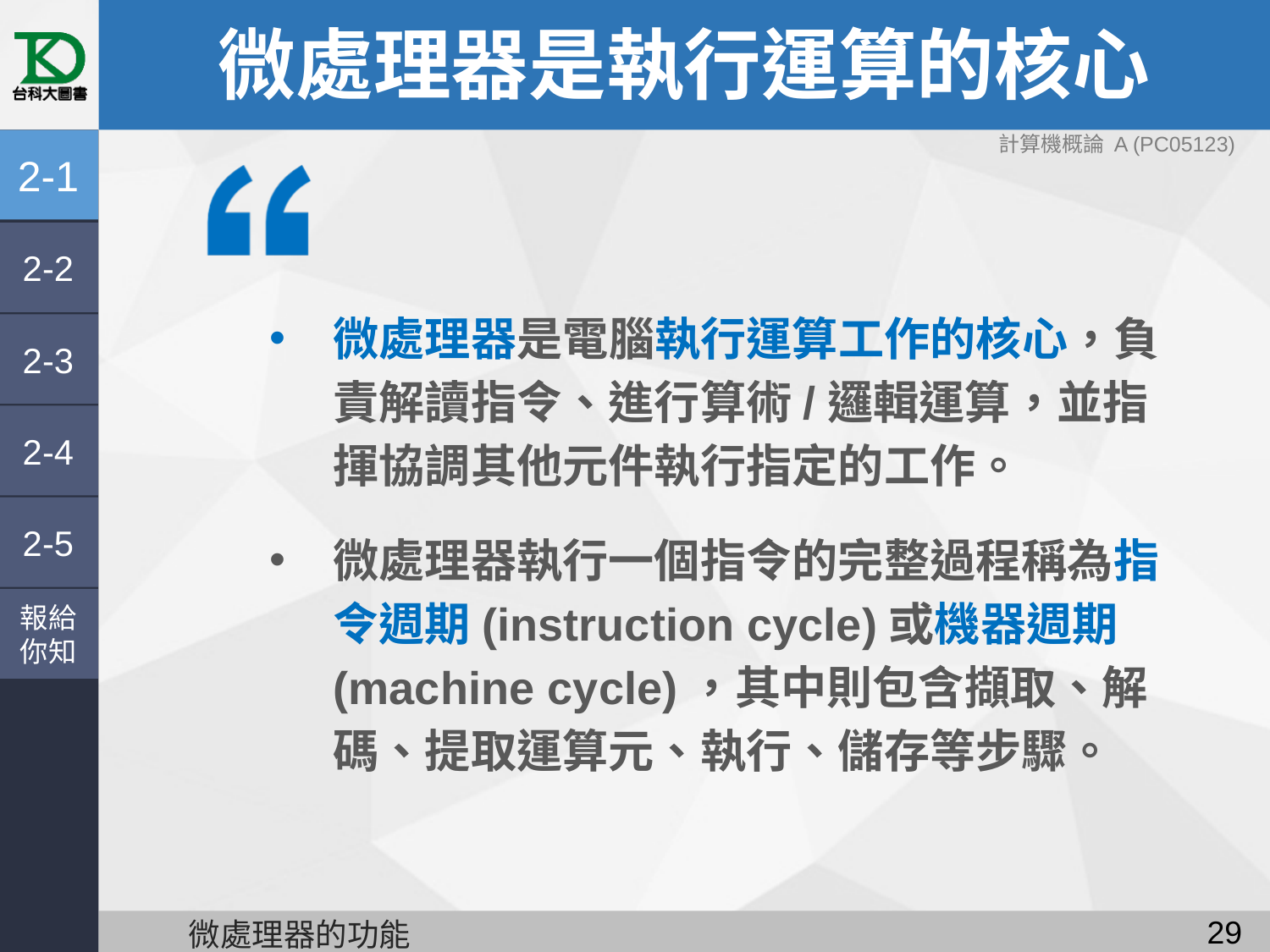

# 微處理器是執行運算的核心
計算機概論 A (PC05123)
2-1
2-2
微處理器是電腦執行運算工作的核心，負責解讀指令、進行算術/邏輯運算，並指揮協調其他元件執行指定的工作。
微處理器執行一個指令的完整過程稱為指令週期(instruction cycle)或機器週期(machine cycle)，其中則包含擷取、解碼、提取運算元、執行、儲存等步驟。
2-3
2-4
2-5
報給
你知
29
微處理器的功能